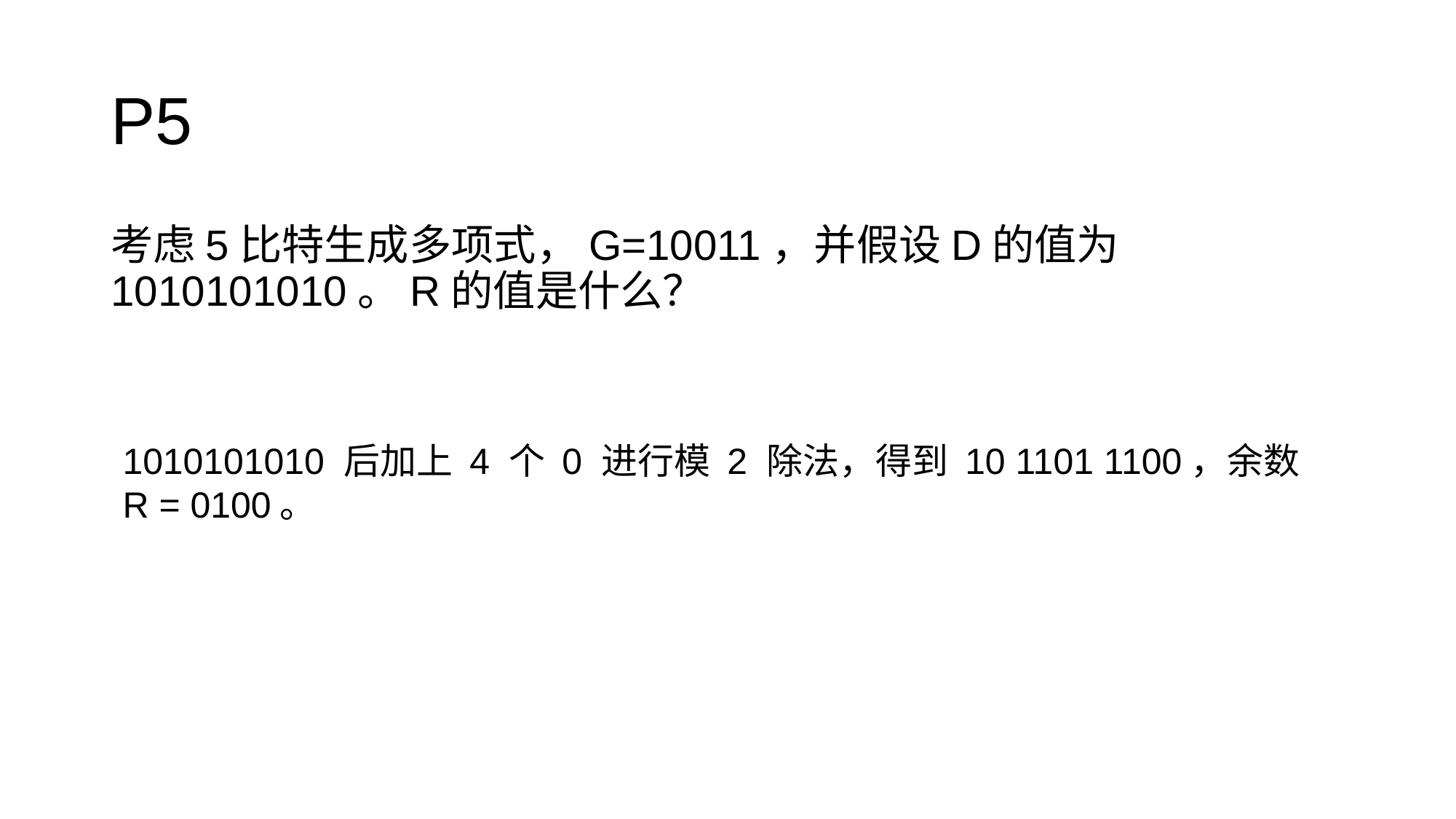

# P5
考虑5比特生成多项式，G=10011，并假设D的值为1010101010。R的值是什么？
1010101010 后加上 4 个 0 进⾏模 2 除法，得到 10 1101 1100，余数 R = 0100。